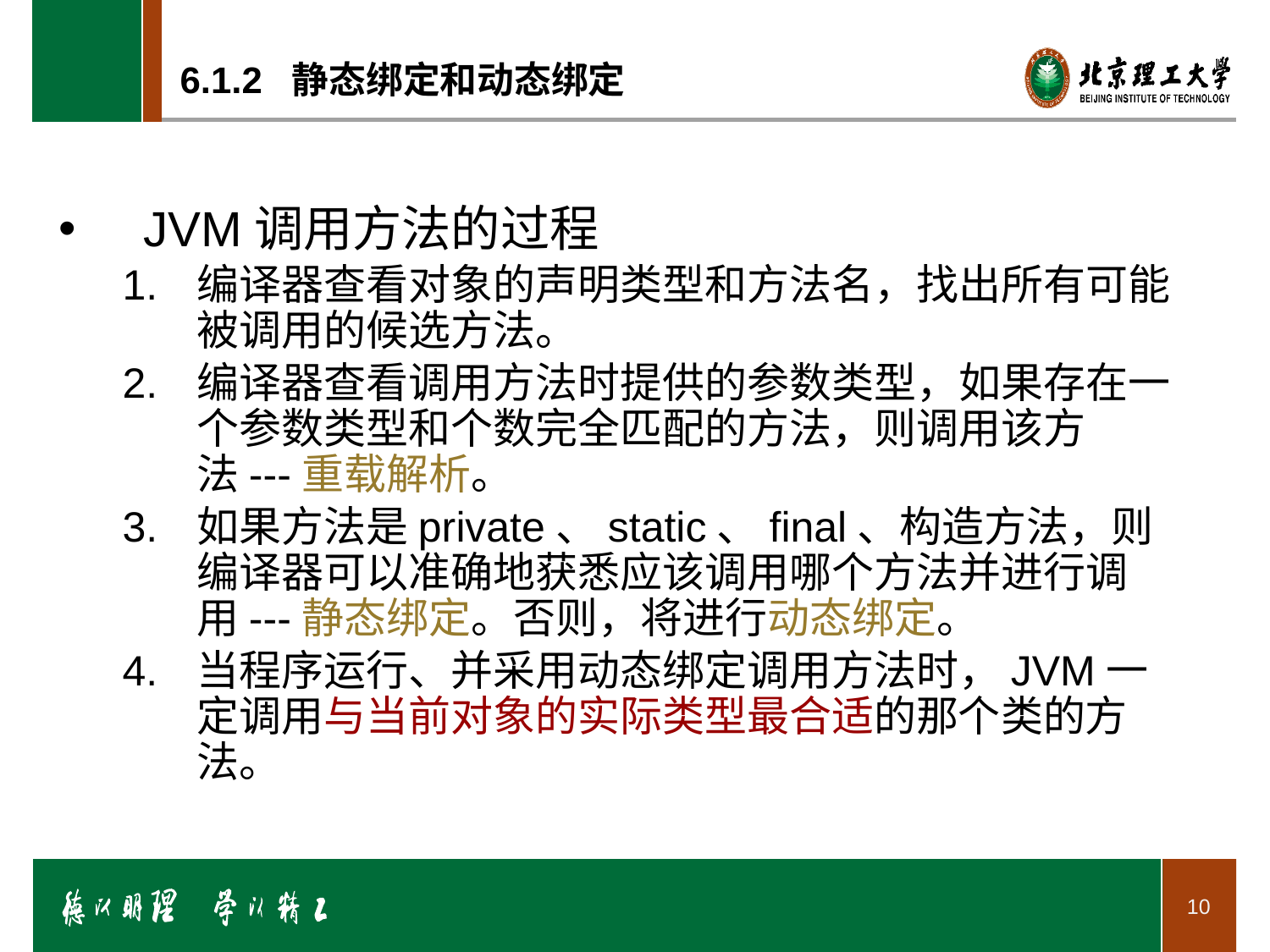

# 6.1.2  静态绑定和动态绑定
JVM调用方法的过程
编译器查看对象的声明类型和方法名，找出所有可能被调用的候选方法。
编译器查看调用方法时提供的参数类型，如果存在一个参数类型和个数完全匹配的方法，则调用该方法---重载解析。
如果方法是private、static、final、构造方法，则编译器可以准确地获悉应该调用哪个方法并进行调用---静态绑定。否则，将进行动态绑定。
当程序运行、并采用动态绑定调用方法时，JVM一定调用与当前对象的实际类型最合适的那个类的方法。